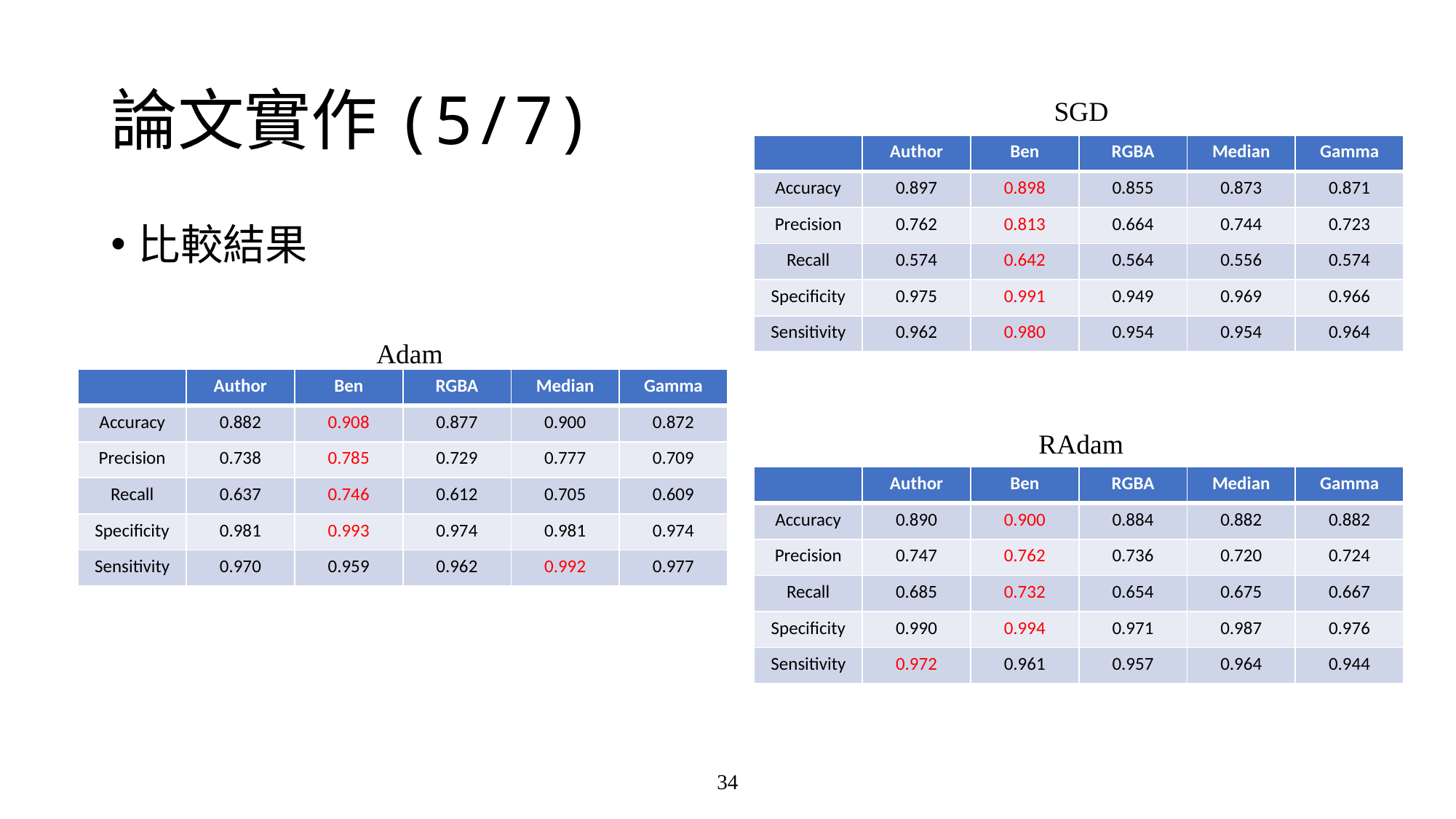

# 論文實作(5/7)
SGD
|  | Author | Ben | RGBA | Median | Gamma |
| --- | --- | --- | --- | --- | --- |
| Accuracy | 0.897 | 0.898 | 0.855 | 0.873 | 0.871 |
| Precision | 0.762 | 0.813 | 0.664 | 0.744 | 0.723 |
| Recall | 0.574 | 0.642 | 0.564 | 0.556 | 0.574 |
| Specificity | 0.975 | 0.991 | 0.949 | 0.969 | 0.966 |
| Sensitivity | 0.962 | 0.980 | 0.954 | 0.954 | 0.964 |
比較結果

Adam
|  | Author | Ben | RGBA | Median | Gamma |
| --- | --- | --- | --- | --- | --- |
| Accuracy | 0.882 | 0.908 | 0.877 | 0.900 | 0.872 |
| Precision | 0.738 | 0.785 | 0.729 | 0.777 | 0.709 |
| Recall | 0.637 | 0.746 | 0.612 | 0.705 | 0.609 |
| Specificity | 0.981 | 0.993 | 0.974 | 0.981 | 0.974 |
| Sensitivity | 0.970 | 0.959 | 0.962 | 0.992 | 0.977 |
RAdam
|  | Author | Ben | RGBA | Median | Gamma |
| --- | --- | --- | --- | --- | --- |
| Accuracy | 0.890 | 0.900 | 0.884 | 0.882 | 0.882 |
| Precision | 0.747 | 0.762 | 0.736 | 0.720 | 0.724 |
| Recall | 0.685 | 0.732 | 0.654 | 0.675 | 0.667 |
| Specificity | 0.990 | 0.994 | 0.971 | 0.987 | 0.976 |
| Sensitivity | 0.972 | 0.961 | 0.957 | 0.964 | 0.944 |
34